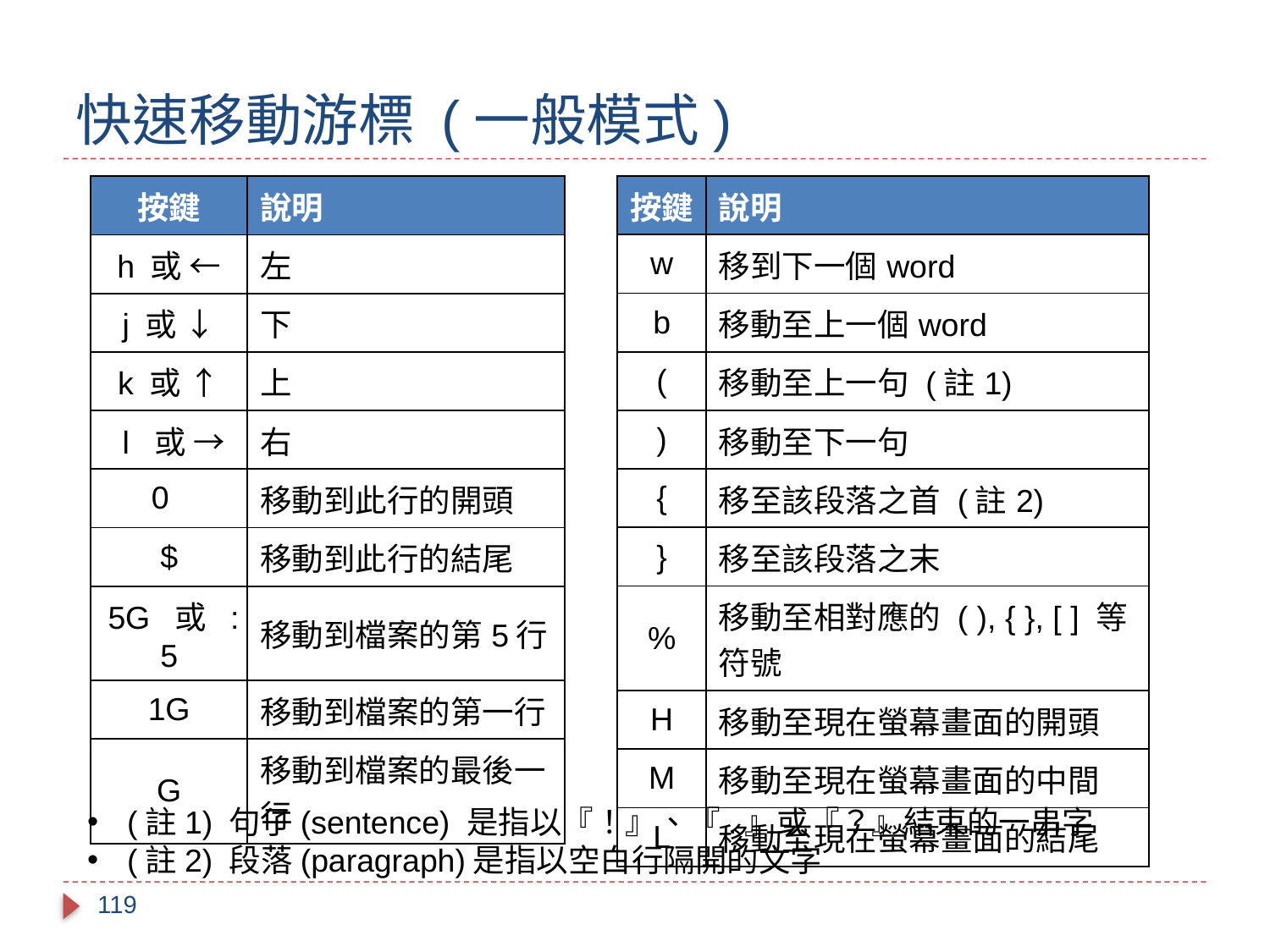

# 快速移動游標 (一般模式)
| 按鍵 | 說明 |
| --- | --- |
| h 或 ← | 左 |
| j 或 ↓ | 下 |
| k 或 ↑ | 上 |
| l 或 → | 右 |
| 0 | 移動到此行的開頭 |
| $ | 移動到此行的結尾 |
| 5G 或 :5 | 移動到檔案的第5行 |
| 1G | 移動到檔案的第一行 |
| G | 移動到檔案的最後一行 |
| 按鍵 | 說明 |
| --- | --- |
| w | 移到下一個word |
| b | 移動至上一個word |
| ( | 移動至上一句 (註1) |
| ) | 移動至下一句 |
| { | 移至該段落之首 (註2) |
| } | 移至該段落之末 |
| % | 移動至相對應的 ( ), { }, [ ] 等符號 |
| H | 移動至現在螢幕畫面的開頭 |
| M | 移動至現在螢幕畫面的中間 |
| L | 移動至現在螢幕畫面的結尾 |
(註1) 句子(sentence) 是指以『！』、『.』或『？』結束的一串字
(註2) 段落(paragraph)是指以空白行隔開的文字
119